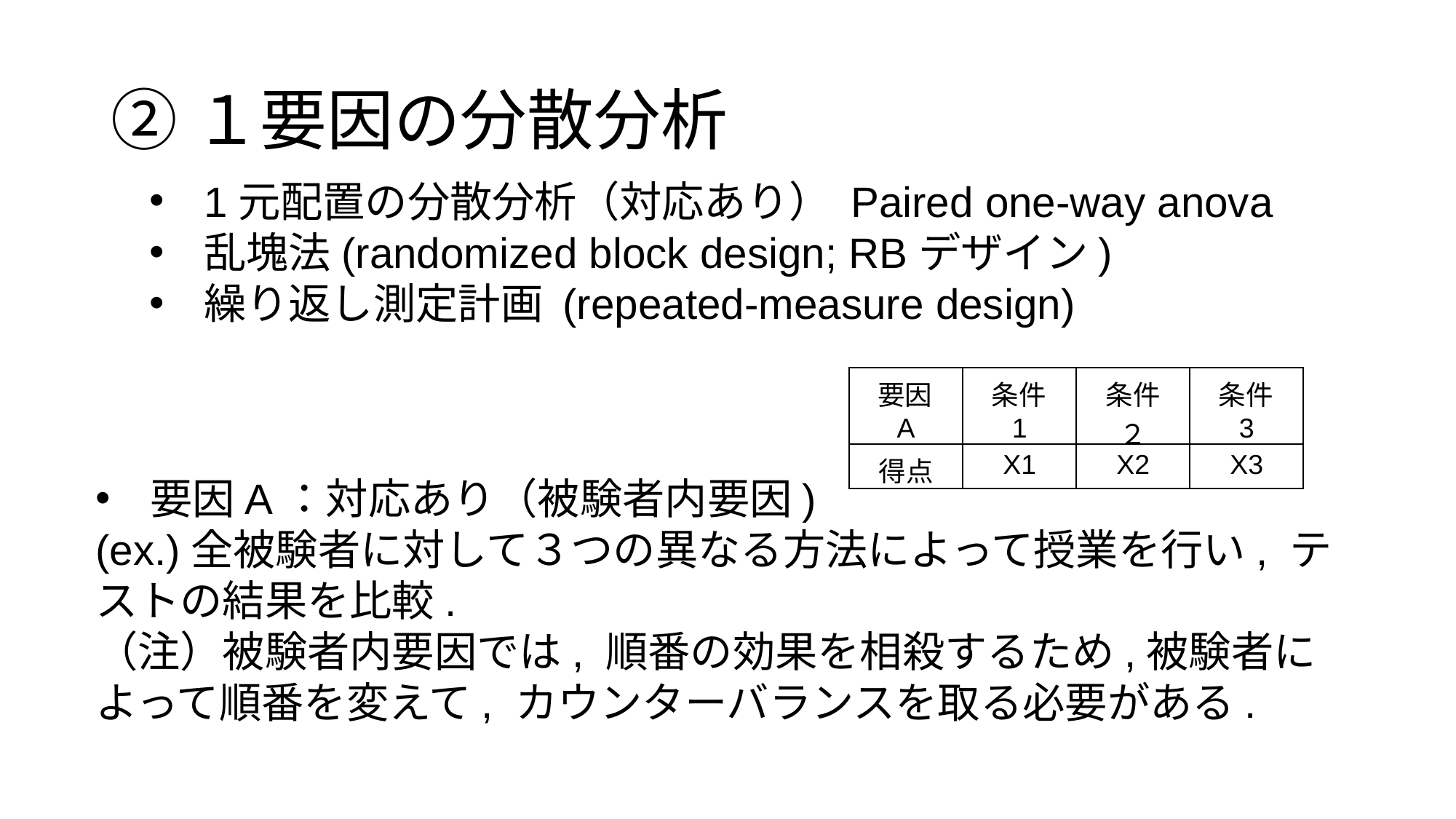

# ②１要因の分散分析
1元配置の分散分析（対応あり） Paired one-way anova
乱塊法(randomized block design; RBデザイン)
繰り返し測定計画 (repeated-measure design)

| 要因A | 条件1 | 条件２ | 条件3 |
| --- | --- | --- | --- |
| 得点 | X1 | X2 | X3 |
要因A：対応あり（被験者内要因)
(ex.)全被験者に対して３つの異なる方法によって授業を行い, テストの結果を比較.
（注）被験者内要因では, 順番の効果を相殺するため,被験者によって順番を変えて, カウンターバランスを取る必要がある.